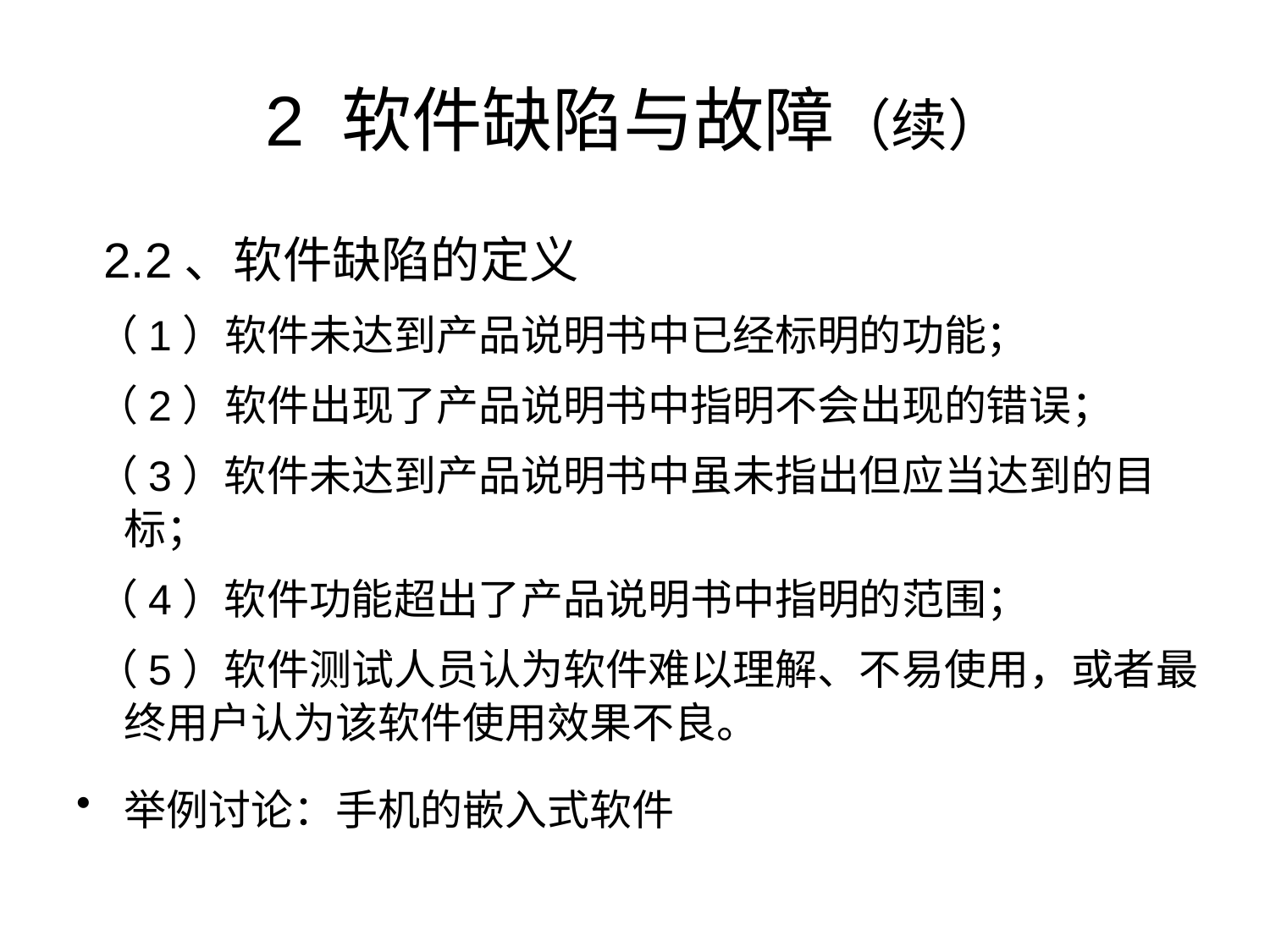

# 2 软件缺陷与故障（续）
  2.2、软件缺陷的定义
 （1）软件未达到产品说明书中已经标明的功能；
 （2）软件出现了产品说明书中指明不会出现的错误；
 （3）软件未达到产品说明书中虽未指出但应当达到的目标；
 （4）软件功能超出了产品说明书中指明的范围；
 （5）软件测试人员认为软件难以理解、不易使用，或者最终用户认为该软件使用效果不良。
举例讨论：手机的嵌入式软件